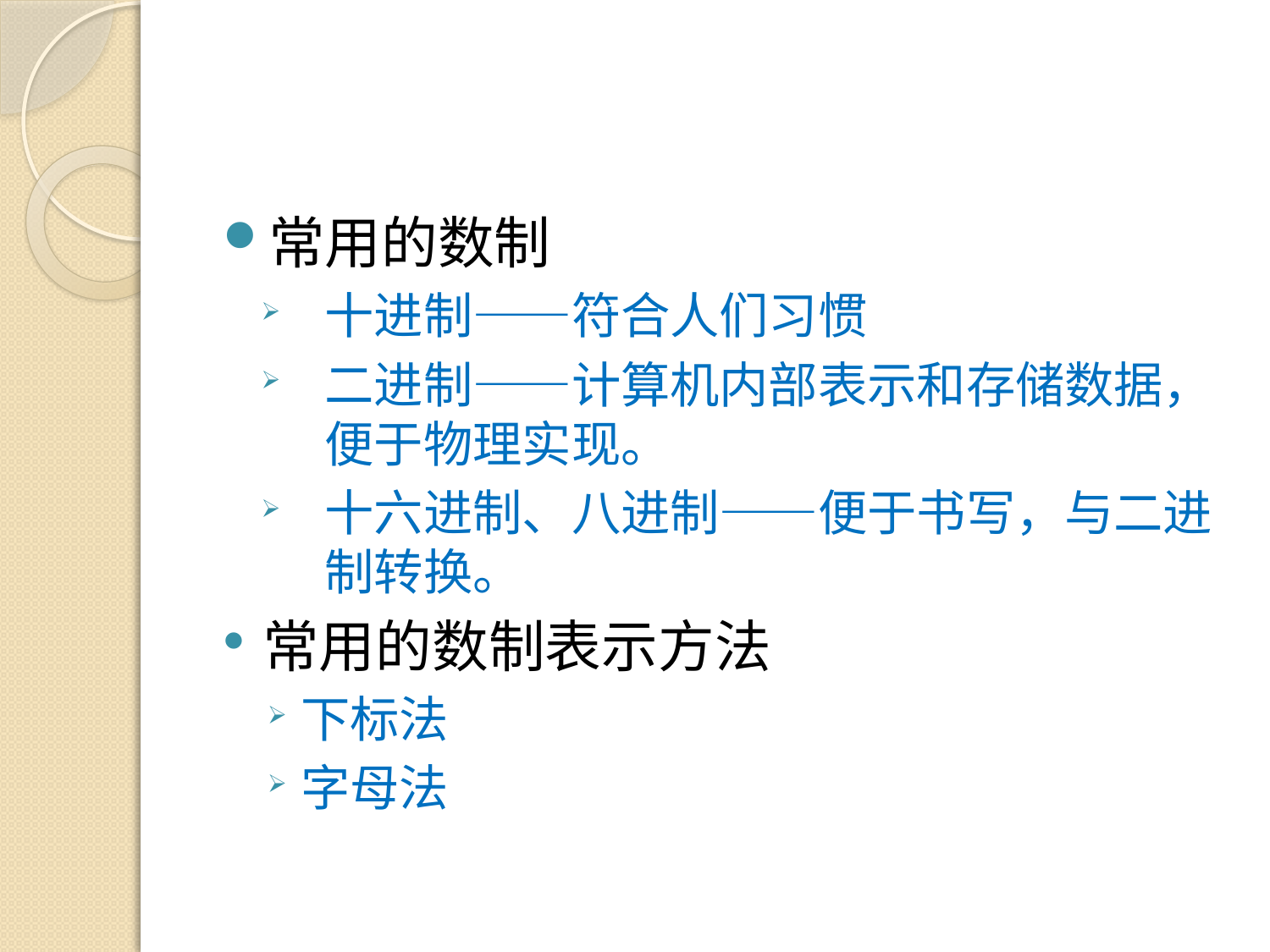

#
常用的数制
十进制——符合人们习惯
二进制——计算机内部表示和存储数据，便于物理实现。
十六进制、八进制——便于书写，与二进制转换。
常用的数制表示方法
下标法
字母法